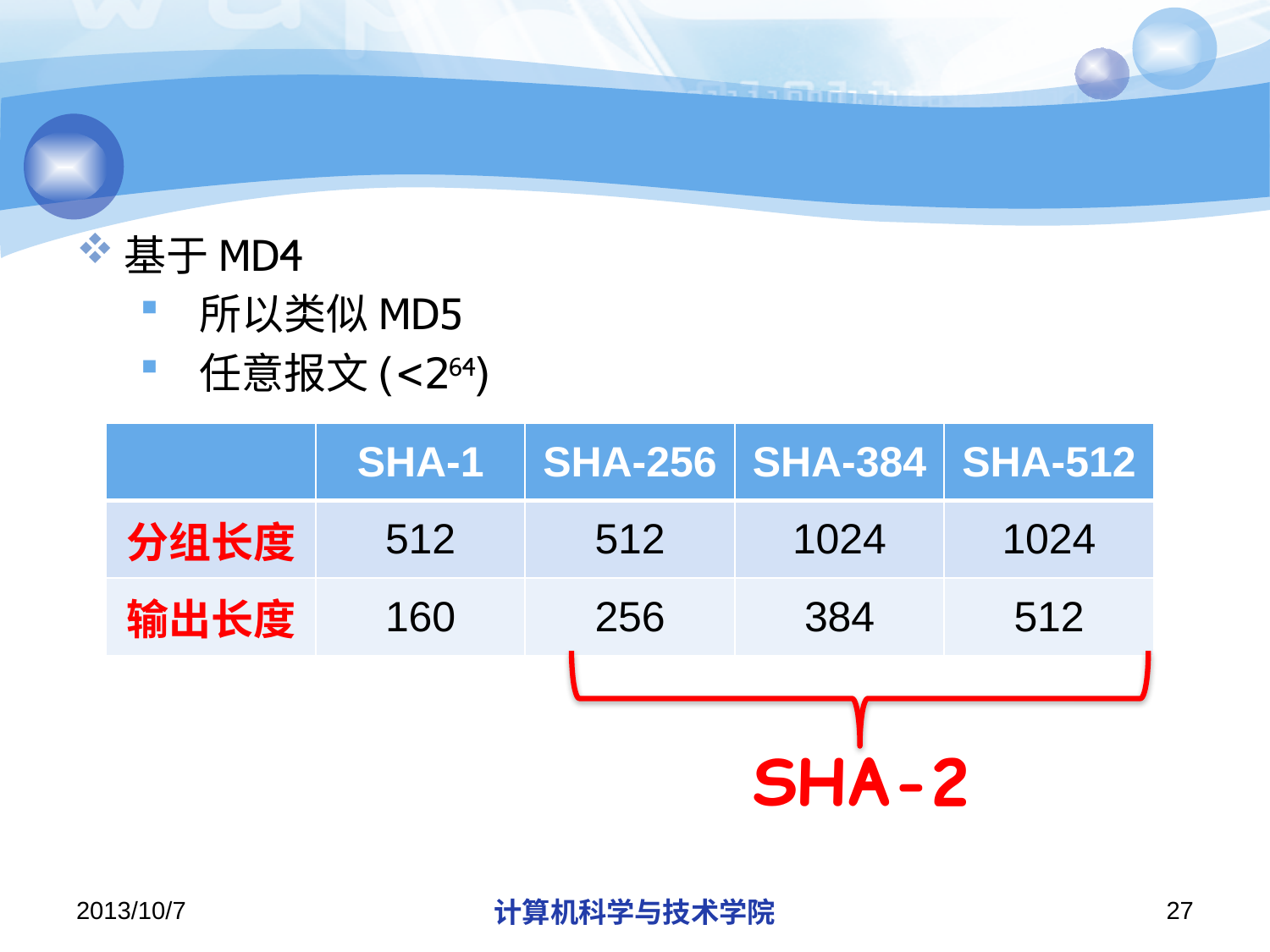

#
基于MD4
 所以类似MD5
 任意报文(<264)

|  | SHA-1 | SHA-256 | SHA-384 | SHA-512 |
| --- | --- | --- | --- | --- |
| 分组长度 | 512 | 512 | 1024 | 1024 |
| 输出长度 | 160 | 256 | 384 | 512 |

SHA-2
2013/10/7
计算机科学与技术学院
27